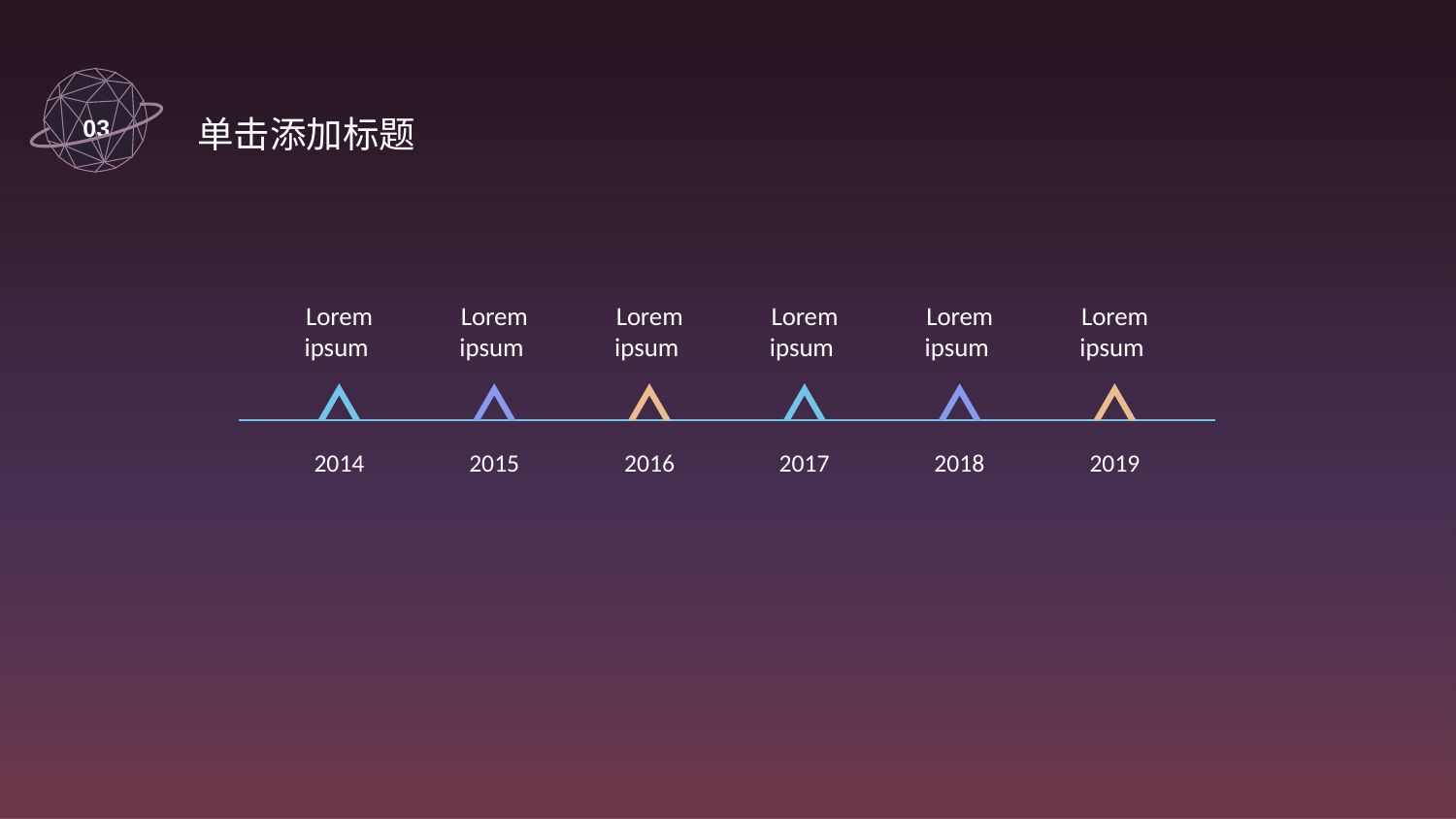

03

 单击添加标题
Lorem ipsum
Lorem ipsum
Lorem ipsum
Lorem ipsum
Lorem ipsum
Lorem ipsum

2014
2015
2016
2017
2018
2019